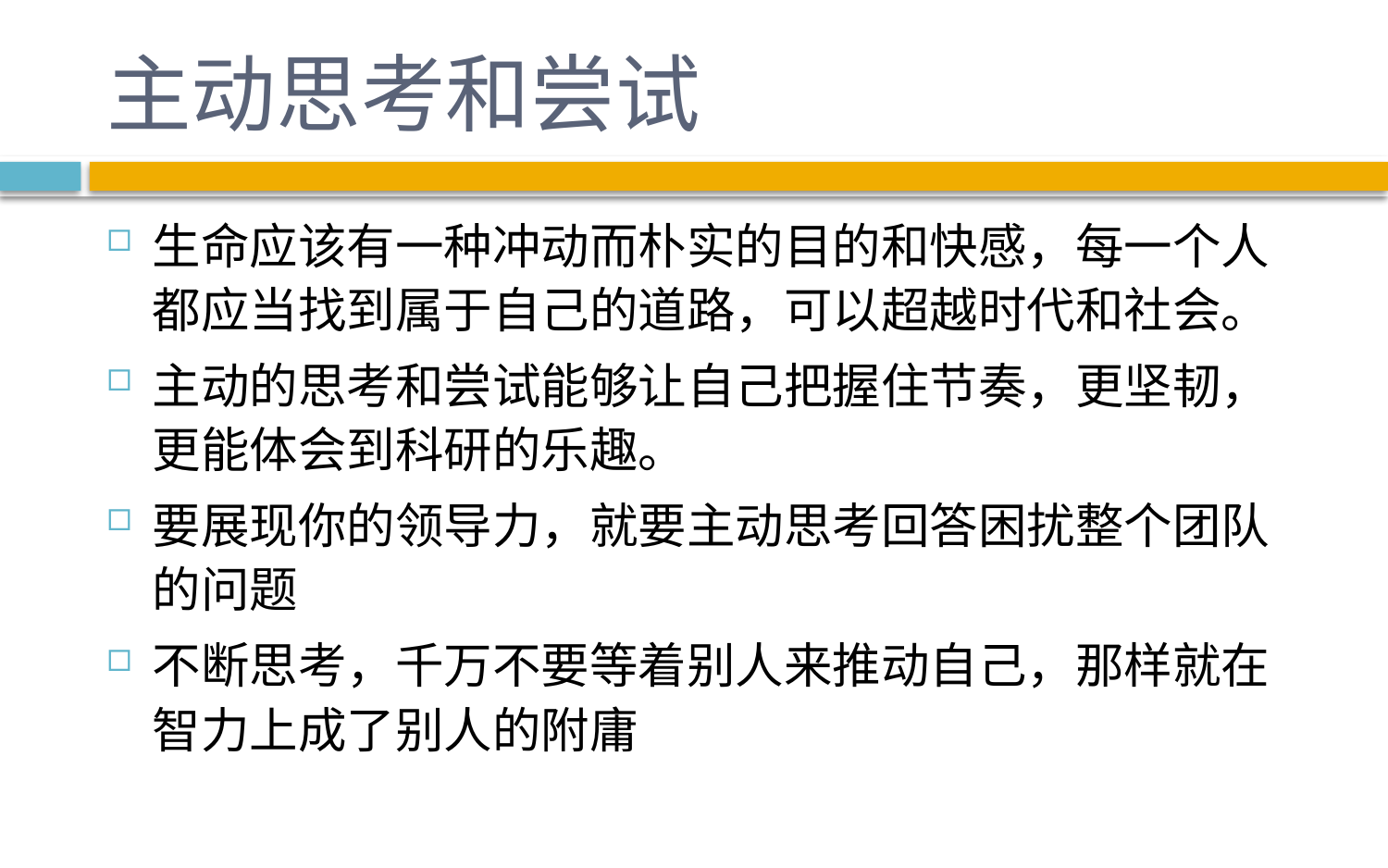

# 主动思考和尝试
生命应该有一种冲动而朴实的目的和快感，每一个人都应当找到属于自己的道路，可以超越时代和社会。
主动的思考和尝试能够让自己把握住节奏，更坚韧，更能体会到科研的乐趣。
要展现你的领导力，就要主动思考回答困扰整个团队的问题
不断思考，千万不要等着别人来推动自己，那样就在智力上成了别人的附庸